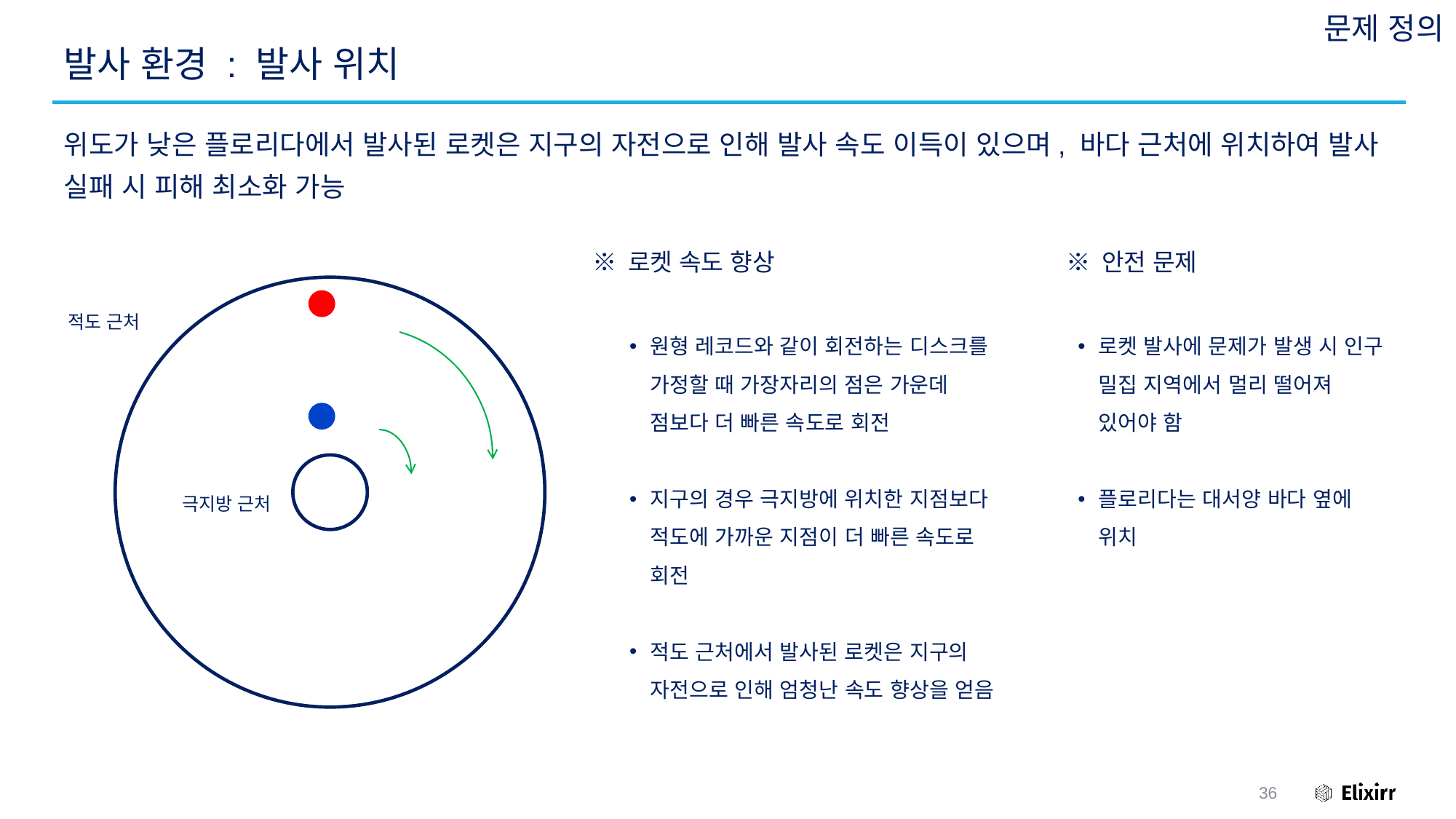

문제 정의
# 발사 환경 : 발사 위치
위도가 낮은 플로리다에서 발사된 로켓은 지구의 자전으로 인해 발사 속도 이득이 있으며, 바다 근처에 위치하여 발사 실패 시 피해 최소화 가능
※ 로켓 속도 향상
※ 안전 문제

적도 근처

원형 레코드와 같이 회전하는 디스크를 가정할 때 가장자리의 점은 가운데 점보다 더 빠른 속도로 회전

지구의 경우 극지방에 위치한 지점보다 적도에 가까운 지점이 더 빠른 속도로 회전

적도 근처에서 발사된 로켓은 지구의 자전으로 인해 엄청난 속도 향상을 얻음
로켓 발사에 문제가 발생 시 인구 밀집 지역에서 멀리 떨어져 있어야 함

플로리다는 대서양 바다 옆에 위치

극지방 근처
36